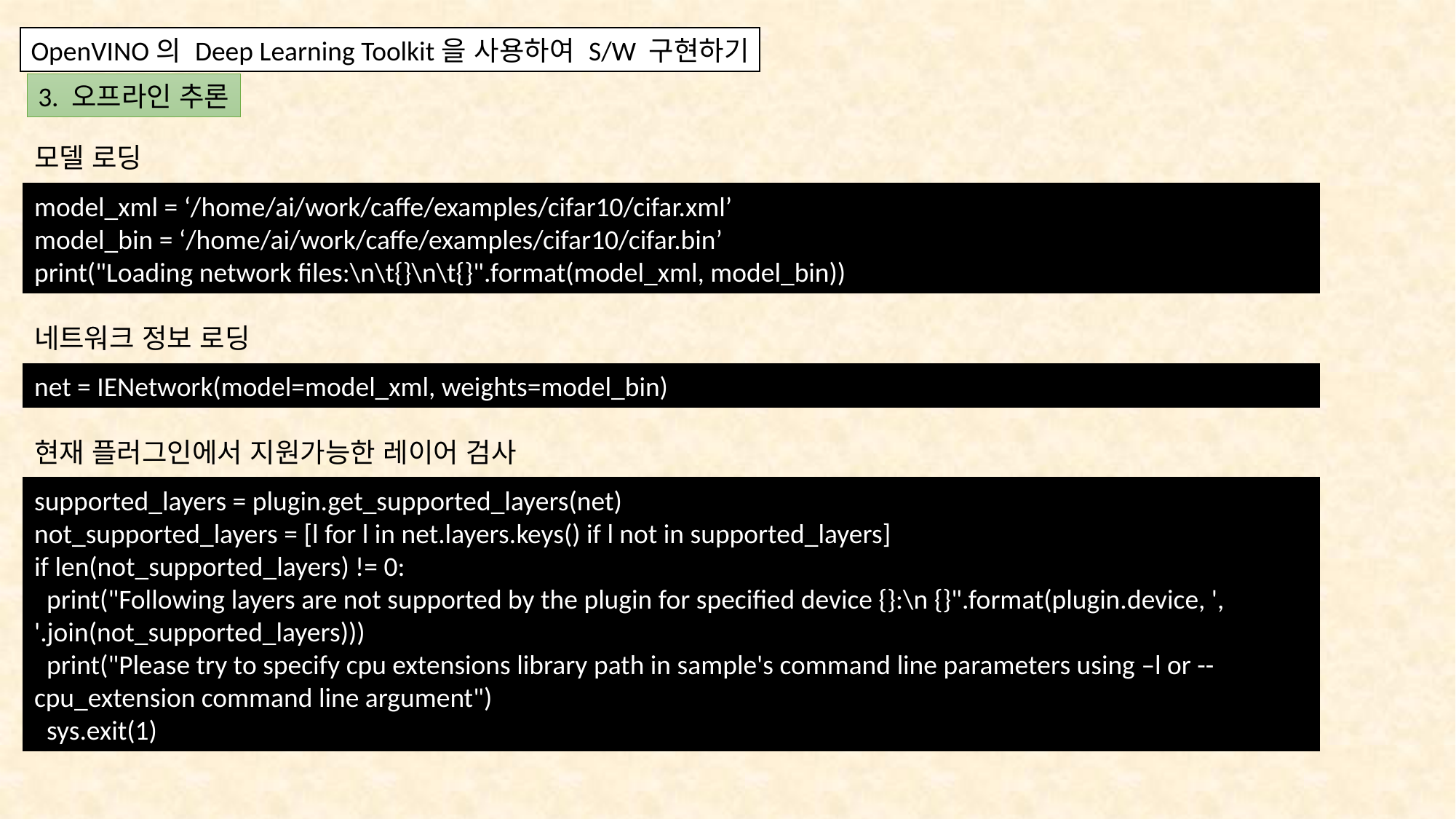

OpenVINO의 Deep Learning Toolkit을 사용하여 S/W 구현하기
3. 오프라인 추론
모델 로딩
model_xml = ‘/home/ai/work/caffe/examples/cifar10/cifar.xml’
model_bin = ‘/home/ai/work/caffe/examples/cifar10/cifar.bin’
print("Loading network files:\n\t{}\n\t{}".format(model_xml, model_bin))
네트워크 정보 로딩
net = IENetwork(model=model_xml, weights=model_bin)
현재 플러그인에서 지원가능한 레이어 검사
supported_layers = plugin.get_supported_layers(net)
not_supported_layers = [l for l in net.layers.keys() if l not in supported_layers]
if len(not_supported_layers) != 0:
  print("Following layers are not supported by the plugin for specified device {}:\n {}".format(plugin.device, ', '.join(not_supported_layers)))
  print("Please try to specify cpu extensions library path in sample's command line parameters using –l or --cpu_extension command line argument")
  sys.exit(1)